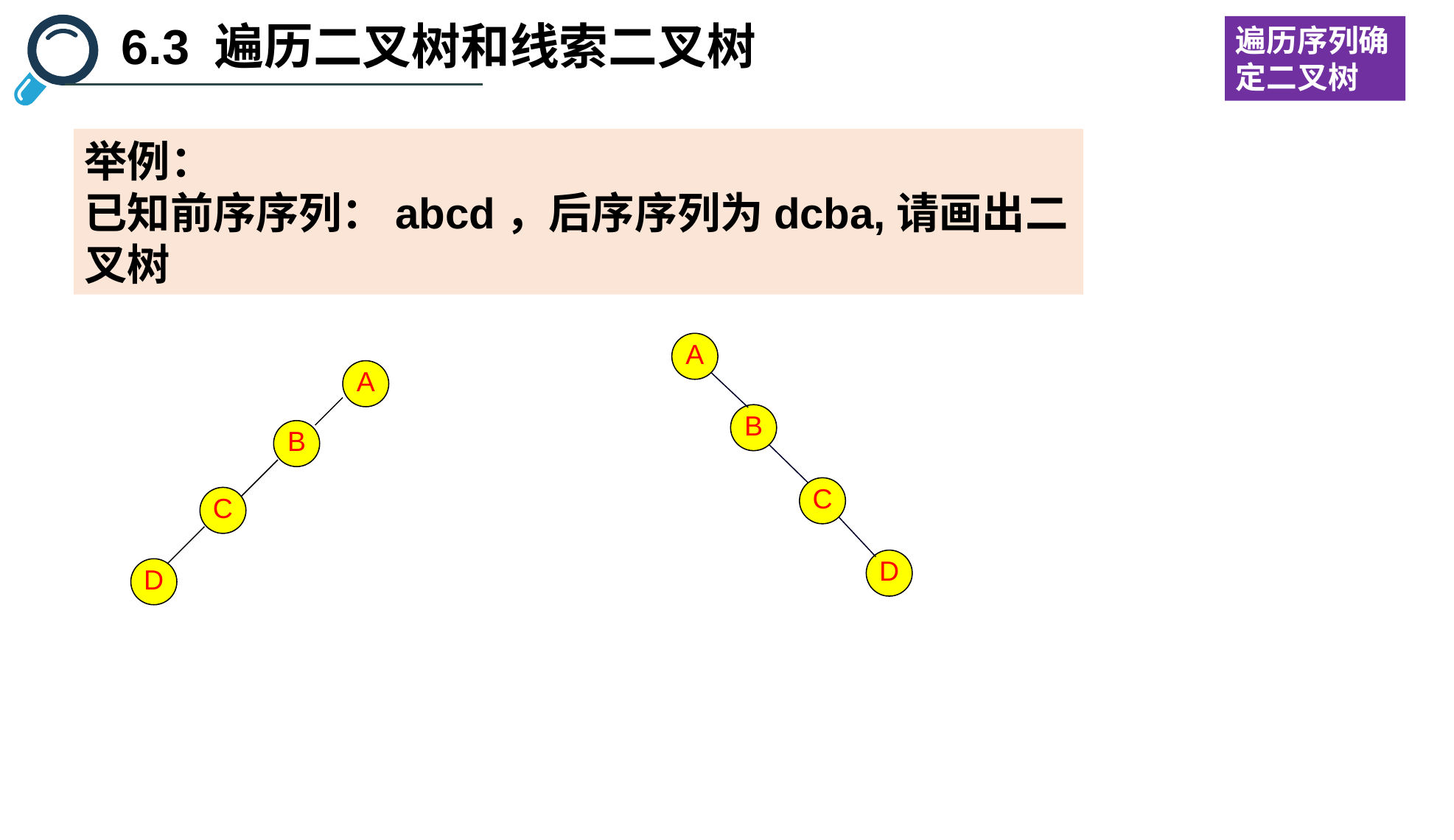

6.3 遍历二叉树和线索二叉树
遍历序列确定二叉树
举例：
已知前序序列：abcd，后序序列为dcba,请画出二叉树
A
B
C
D
A

B

C

D